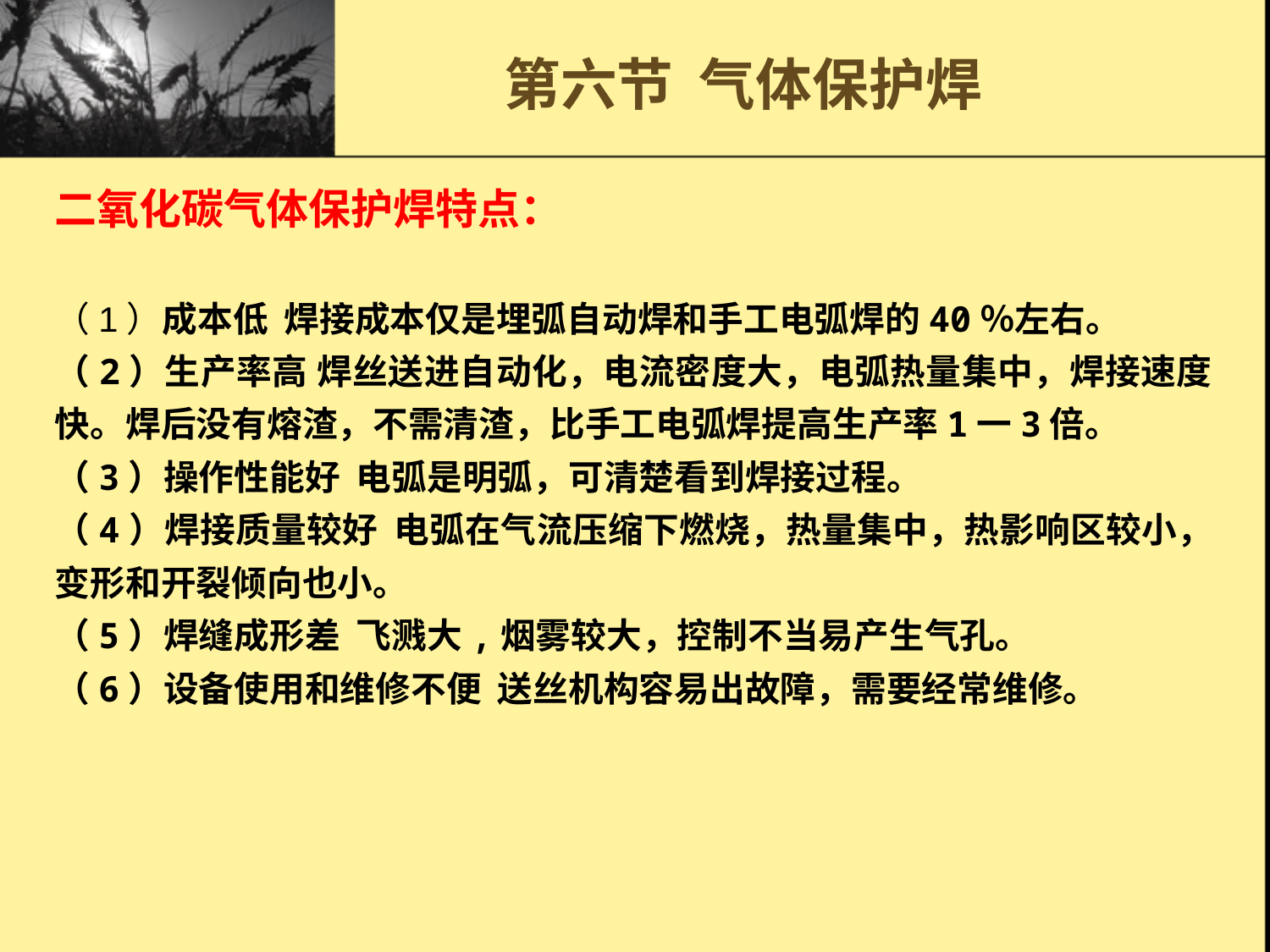

# 第六节  气体保护焊
二氧化碳气体保护焊特点：

（1）成本低  焊接成本仅是埋弧自动焊和手工电弧焊的40％左右。
（2）生产率高 焊丝送进自动化，电流密度大，电弧热量集中，焊接速度快。焊后没有熔渣，不需清渣，比手工电弧焊提高生产率1一3倍。
（3）操作性能好  电弧是明弧，可清楚看到焊接过程。
（4）焊接质量较好  电弧在气流压缩下燃烧，热量集中，热影响区较小，变形和开裂倾向也小。
（5）焊缝成形差  飞溅大,烟雾较大，控制不当易产生气孔。
（6）设备使用和维修不便  送丝机构容易出故障，需要经常维修。